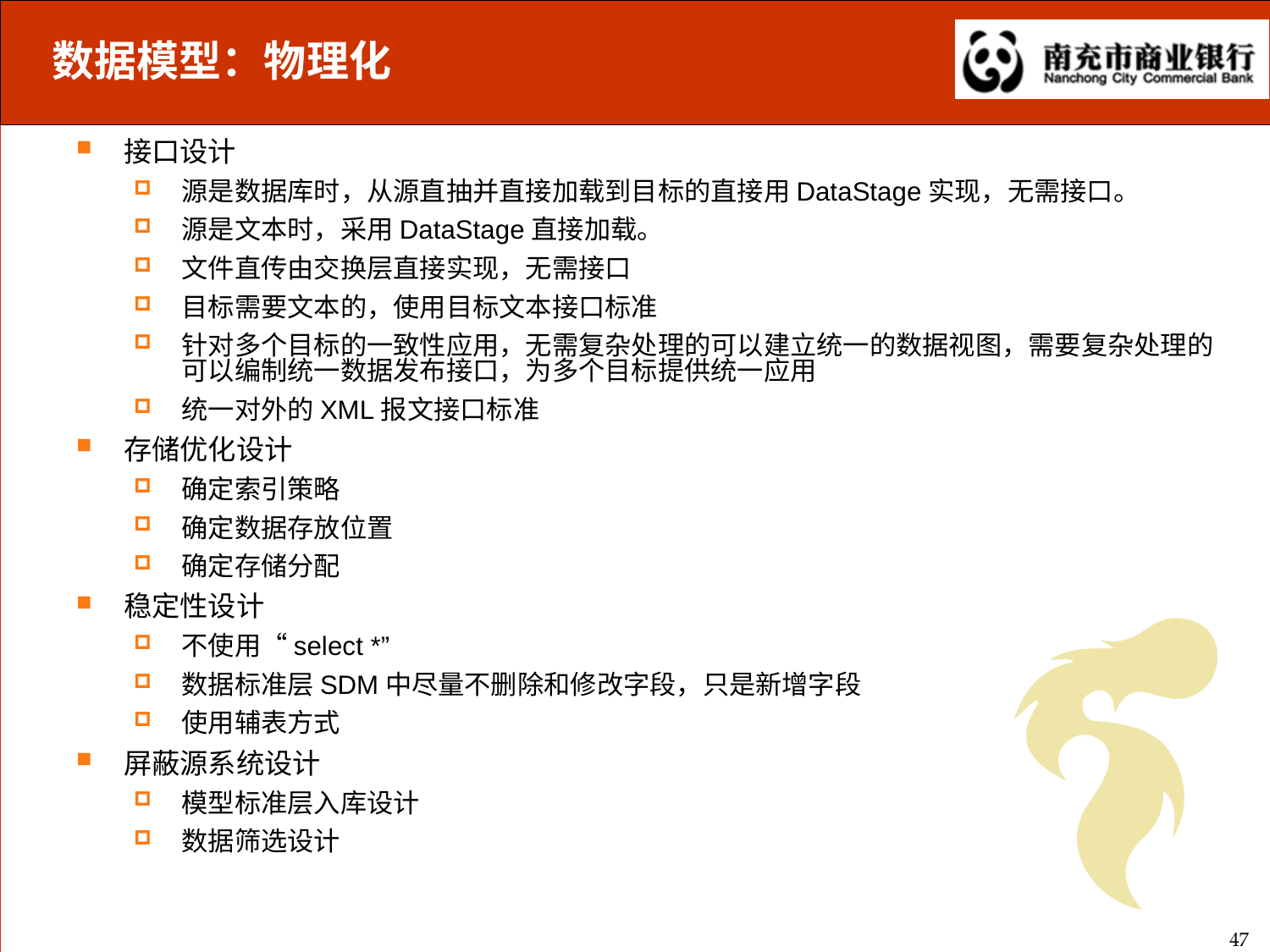

数据模型：物理化

接口设计
源是数据库时，从源直抽并直接加载到目标的直接用DataStage实现，无需接口。
源是文本时，采用DataStage直接加载。
文件直传由交换层直接实现，无需接口
目标需要文本的，使用目标文本接口标准
针对多个目标的一致性应用，无需复杂处理的可以建立统一的数据视图，需要复杂处理的可以编制统一数据发布接口，为多个目标提供统一应用
统一对外的XML报文接口标准
存储优化设计
确定索引策略
确定数据存放位置
确定存储分配
稳定性设计
不使用“select *”
数据标准层SDM中尽量不删除和修改字段，只是新增字段
使用辅表方式
屏蔽源系统设计
模型标准层入库设计
数据筛选设计
47
47